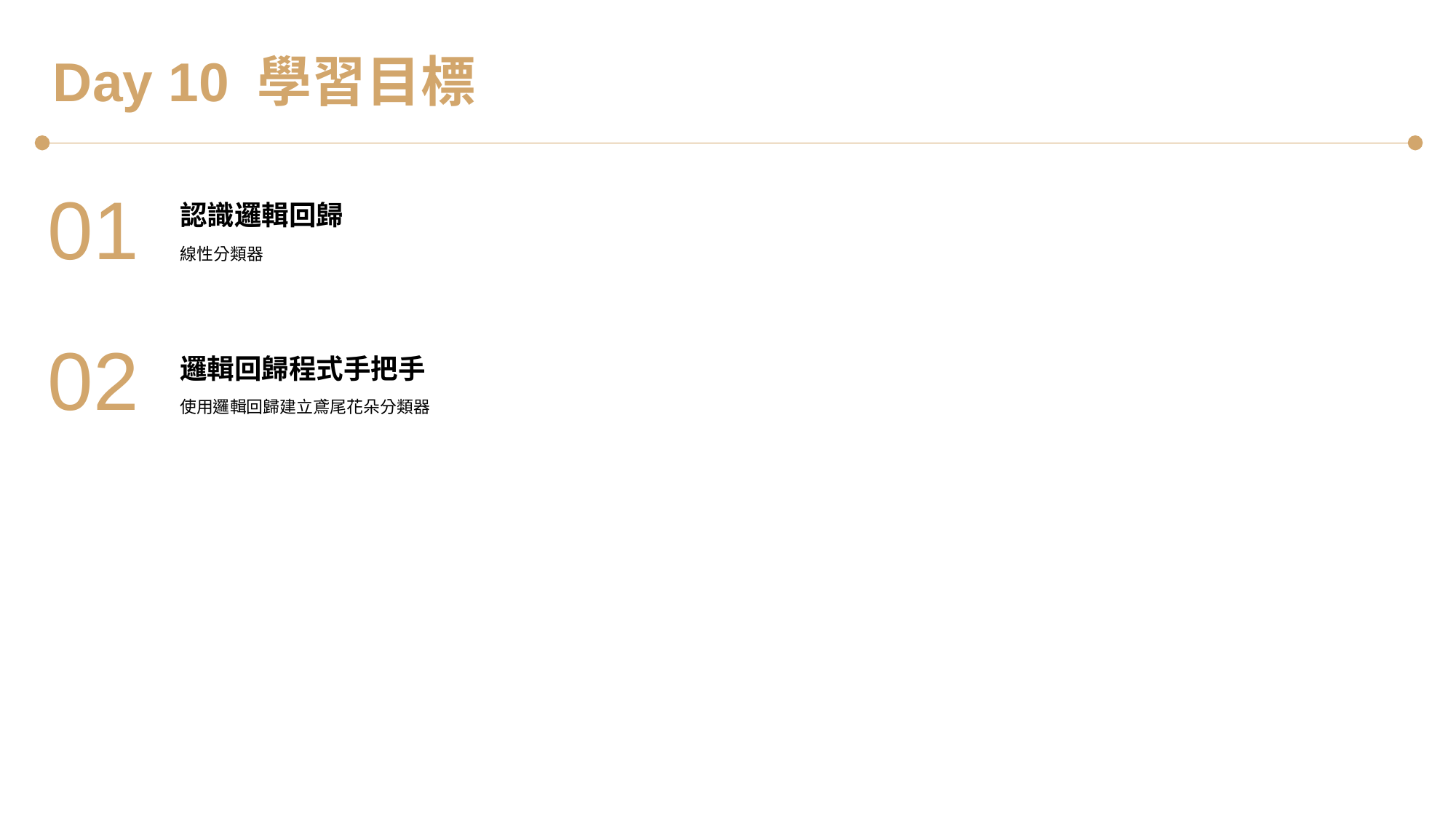

Day 10 學習目標
01
認識邏輯回歸
線性分類器
02
邏輯回歸程式手把手
使用邏輯回歸建立鳶尾花朵分類器